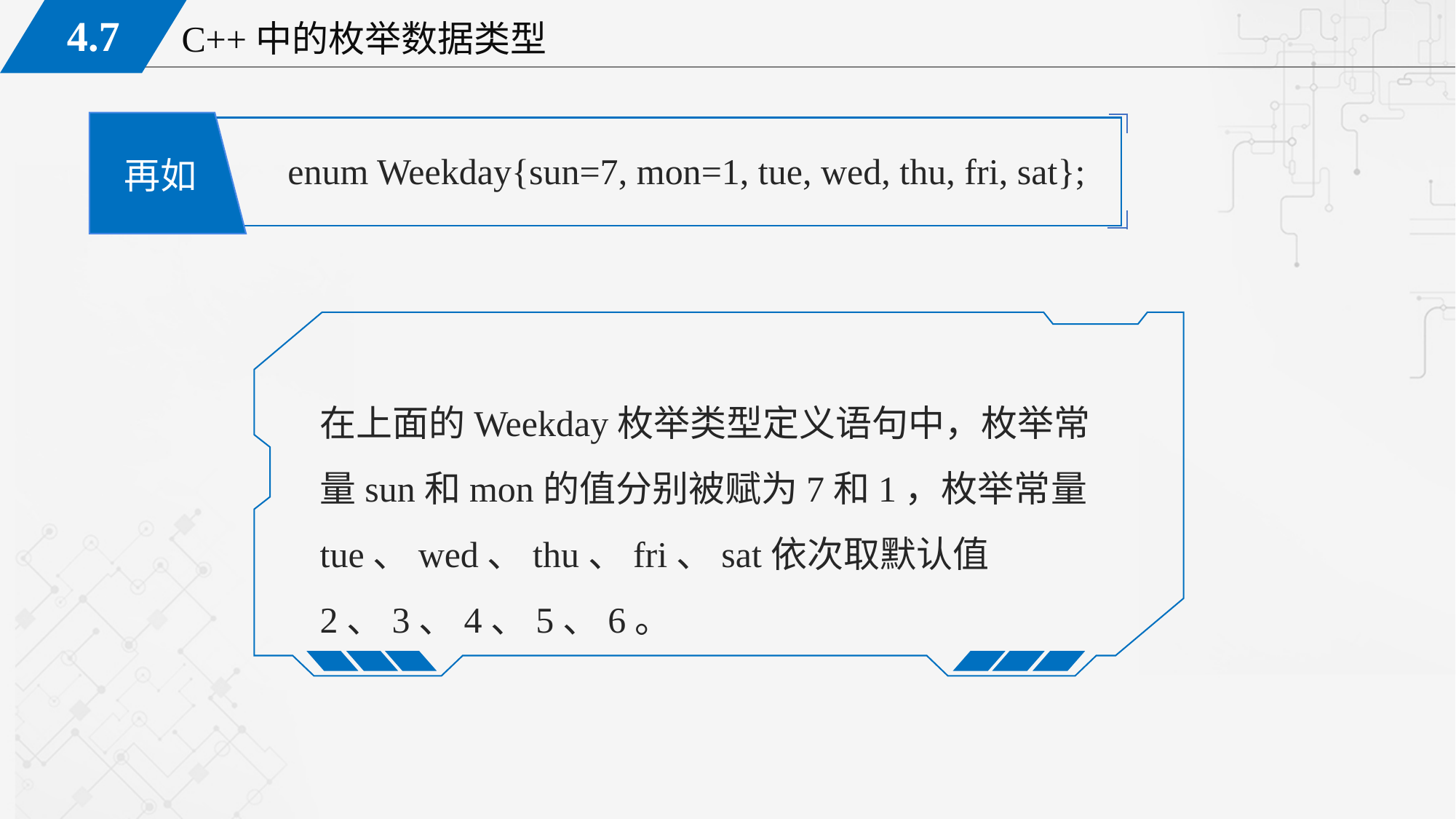

enum Weekday{sun=7, mon=1, tue, wed, thu, fri, sat};
再如

在上面的Weekday枚举类型定义语句中，枚举常量sun和mon的值分别被赋为7和1，枚举常量tue、wed、thu、fri、sat依次取默认值2、3、4、5、6。